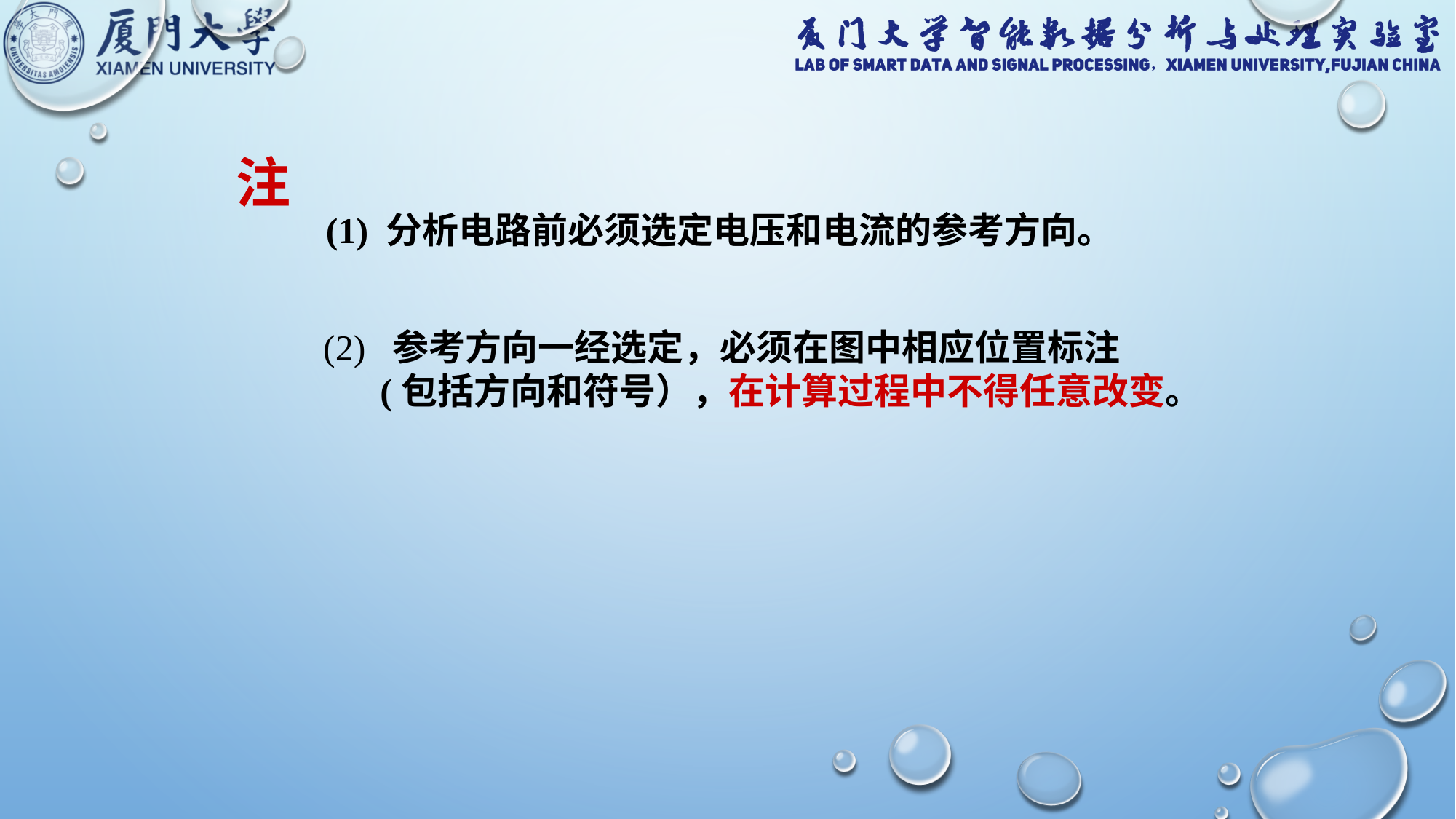

注
(1) 分析电路前必须选定电压和电流的参考方向。
(2)  参考方向一经选定，必须在图中相应位置标注 (包括方向和符号），在计算过程中不得任意改变。
19